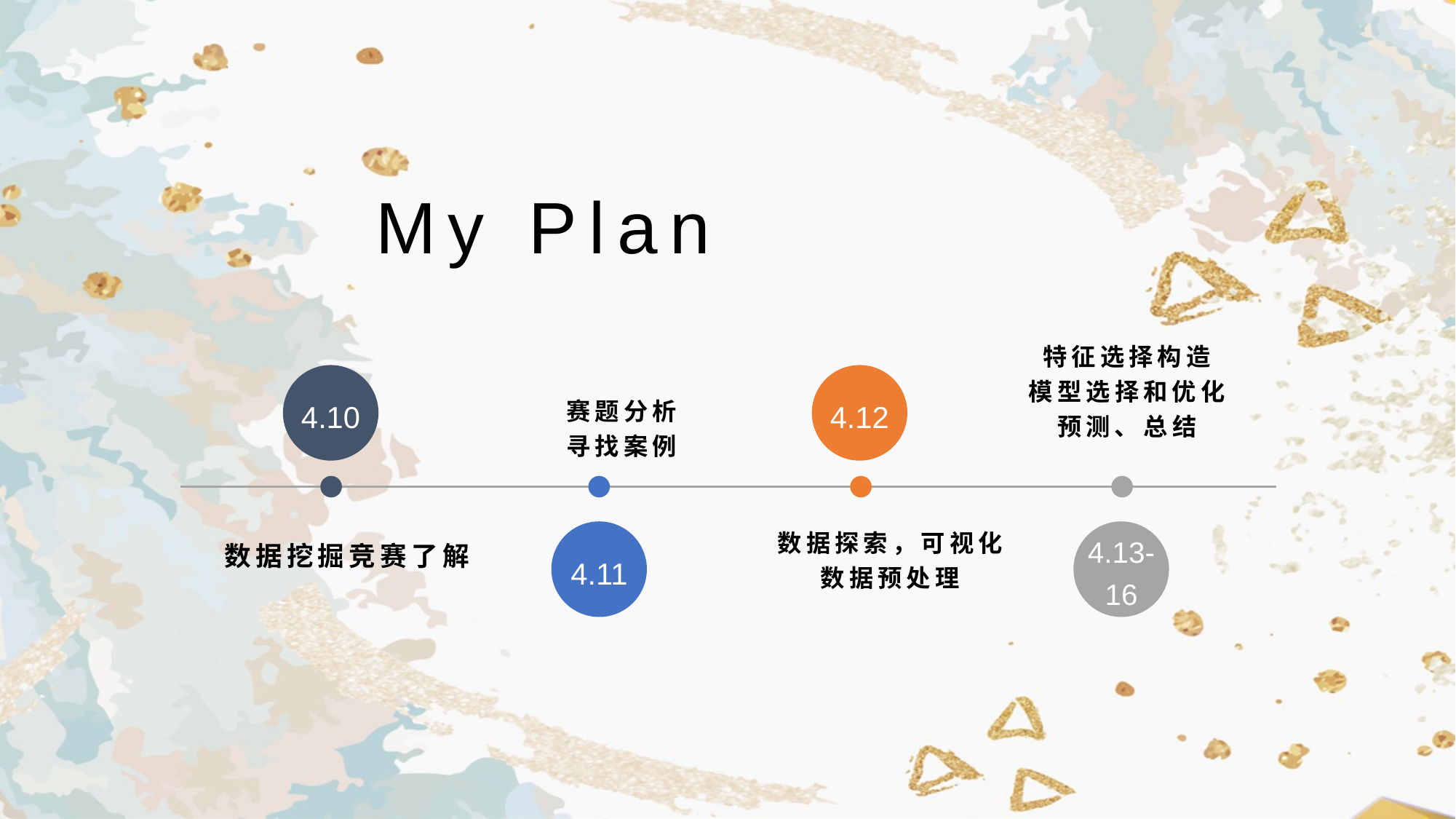

My Plan
4.10
4.12

赛题分析
寻找案例
特征选择构造
模型选择和优化
预测、总结

4.11
4.13-16

数据挖掘竞赛了解
数据探索，可视化
数据预处理